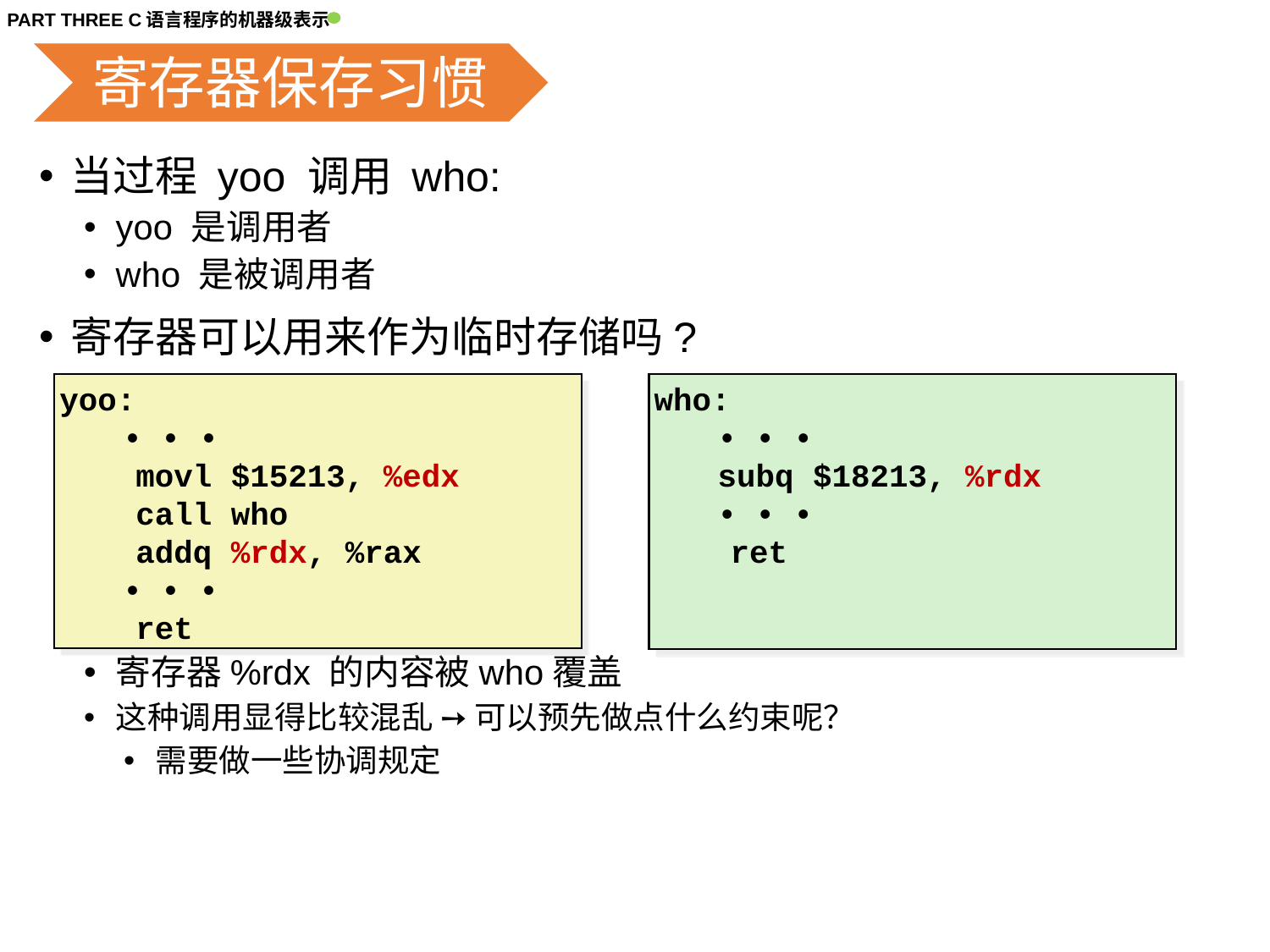

PART THREE C语言程序的机器级表示
Carnegie Mellon

寄存器保存习惯
当过程 yoo 调用 who:
yoo 是调用者
who 是被调用者
寄存器可以用来作为临时存储吗?

寄存器%rdx 的内容被who覆盖
这种调用显得比较混乱 ➙ 可以预先做点什么约束呢？
需要做一些协调规定
yoo:
	• • •
    movl $15213, %edx
    call who
    addq %rdx, %rax
	• • •
    ret
who:
	• • •
	subq $18213, %rdx
	• • •
    ret